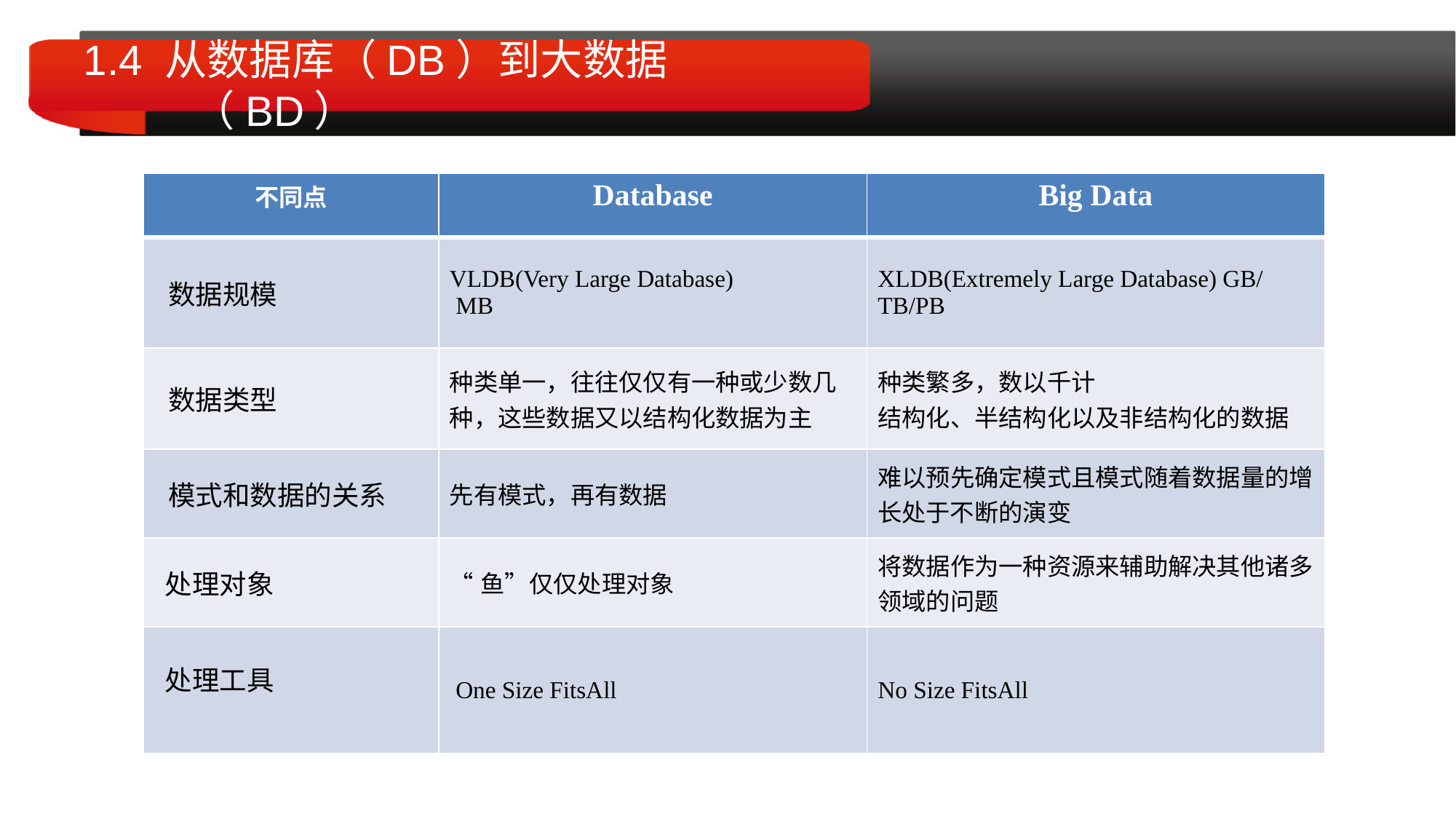

# 1.4 从数据库（DB）到大数据（BD）
| 不同点 | Database | Big Data |
| --- | --- | --- |
| 数据规模 | VLDB(Very Large Database) MB | XLDB(Extremely Large Database) GB/ TB/PB |
| 数据类型 | 种类单一，往往仅仅有一种或少数几种，这些数据又以结构化数据为主 | 种类繁多，数以千计 结构化、半结构化以及非结构化的数据 |
| 模式和数据的关系 | 先有模式，再有数据 | 难以预先确定模式且模式随着数据量的增长处于不断的演变 |
| 处理对象 | “鱼”仅仅处理对象 | 将数据作为一种资源来辅助解决其他诸多领域的问题 |
| 处理工具 | One Size FitsAll | No Size FitsAll |